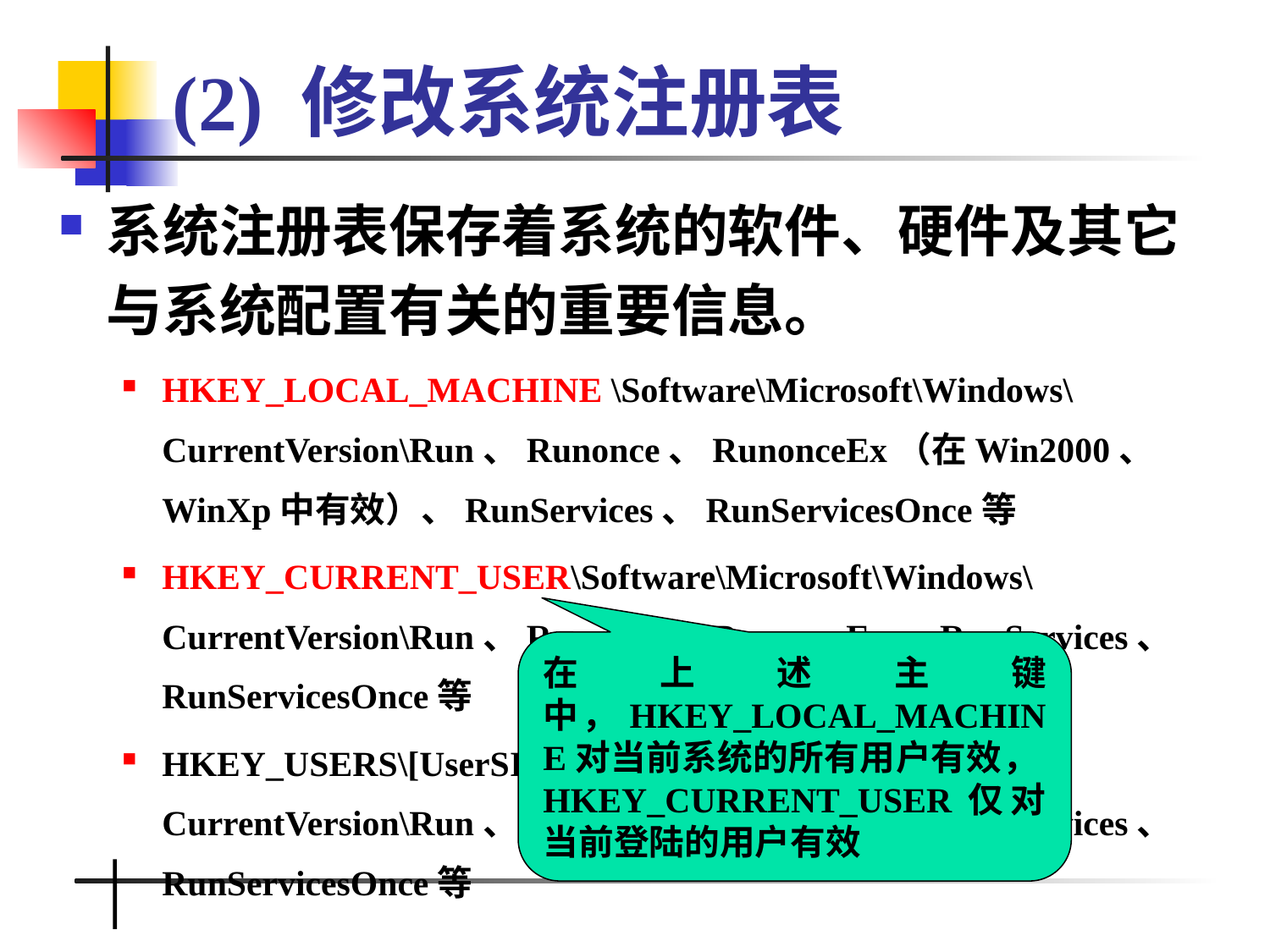

# (2) 修改系统注册表
系统注册表保存着系统的软件、硬件及其它与系统配置有关的重要信息。
HKEY_LOCAL_MACHINE \Software\Microsoft\Windows\ CurrentVersion\Run、Runonce、RunonceEx（在Win2000、WinXp中有效）、RunServices、RunServicesOnce等
HKEY_CURRENT_USER\Software\Microsoft\Windows\CurrentVersion\Run、Runonce、RunonceEx、RunServices、RunServicesOnce等
HKEY_USERS\[UserSID]\Software\Microsoft\Windows\CurrentVersion\Run、Runonce、RunonceEx、RunServices、RunServicesOnce等

在上述主键中，HKEY_LOCAL_MACHINE对当前系统的所有用户有效，HKEY_CURRENT_USER仅对当前登陆的用户有效